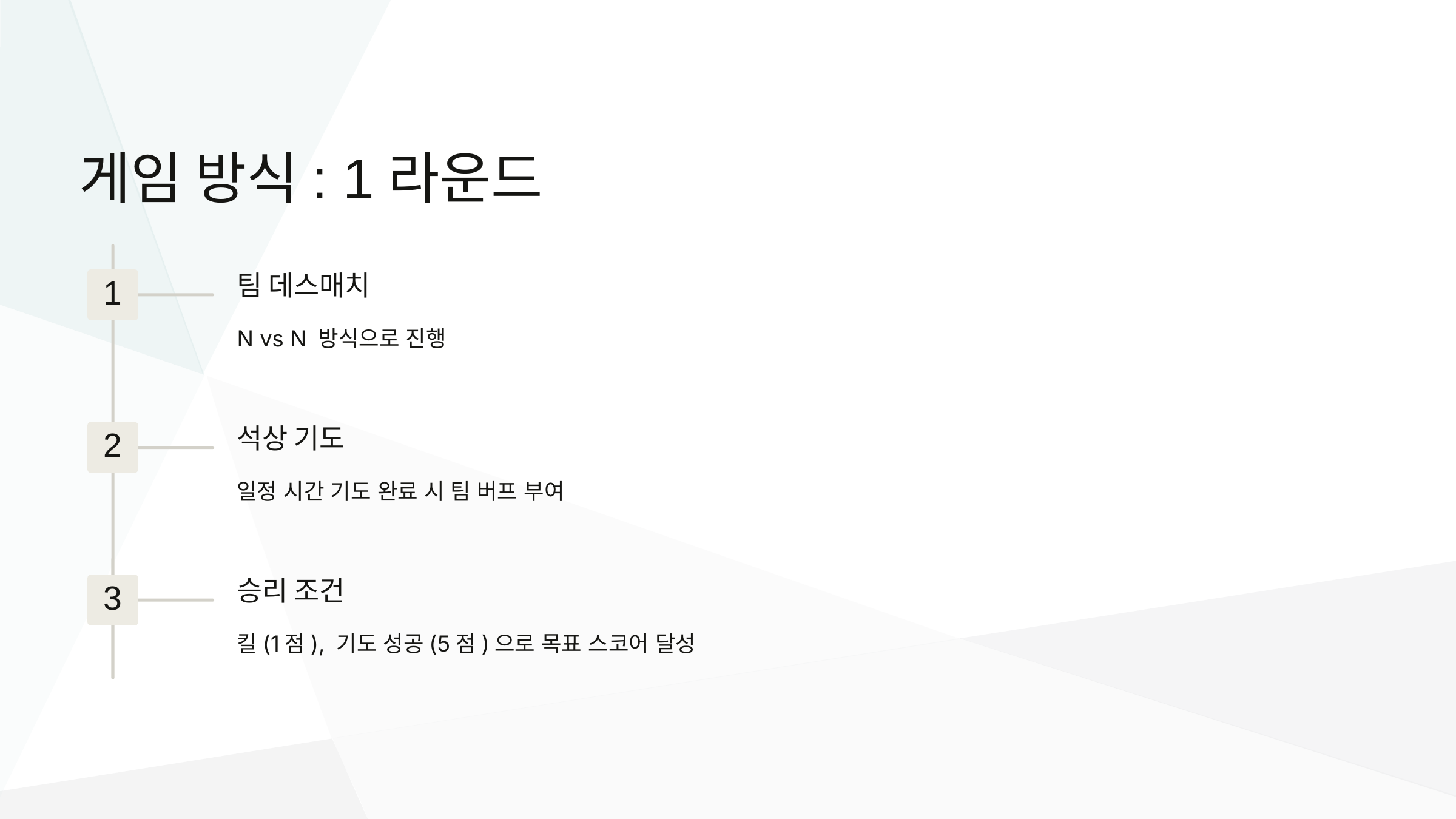

게임 방식: 1라운드

팀 데스매치

1

N vs N 방식으로 진행
석상 기도

2

일정 시간 기도 완료 시 팀 버프 부여
승리 조건

3

킬(1점), 기도 성공(5점)으로 목표 스코어 달성